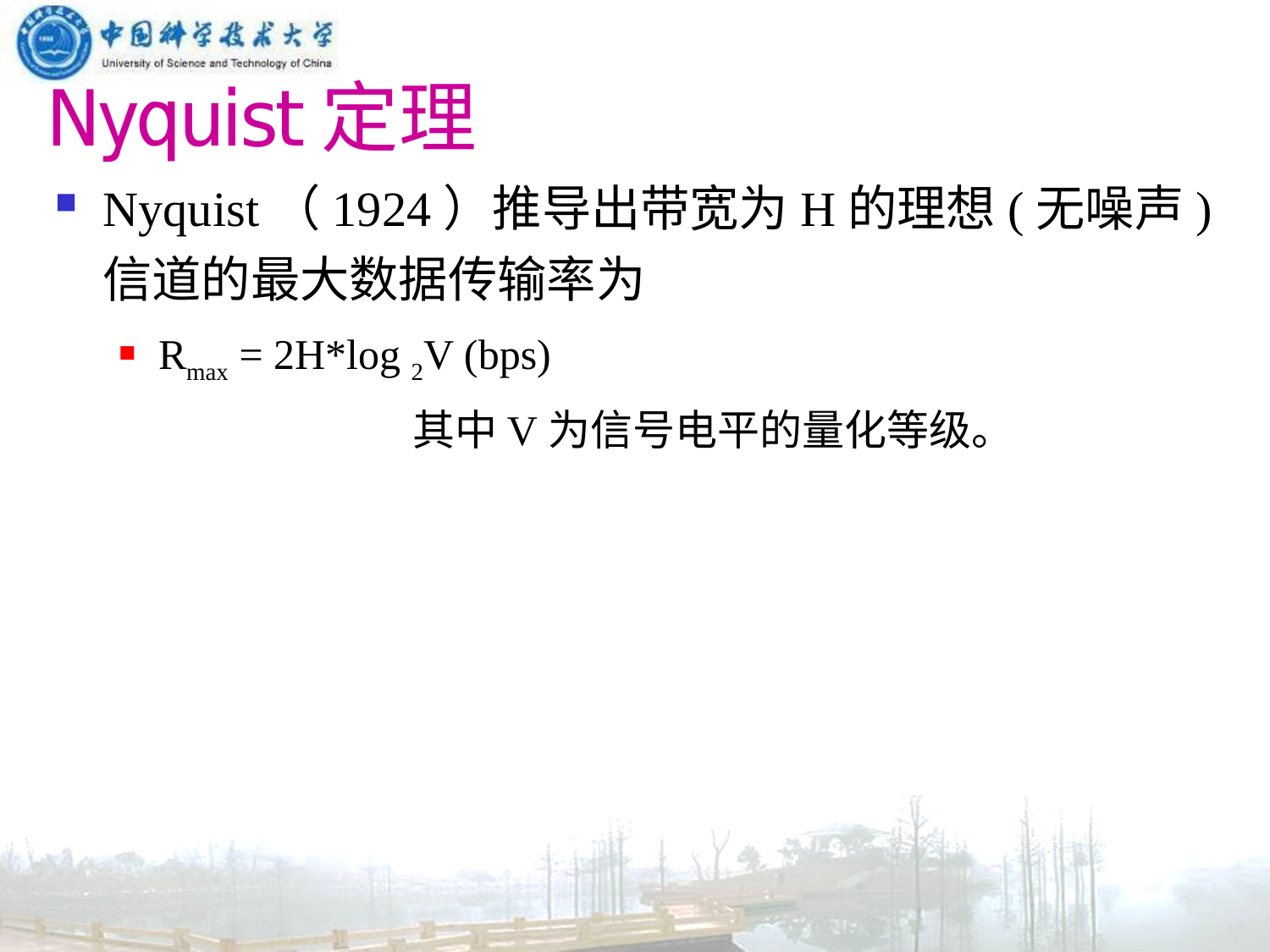

# Nyquist定理
Nyquist（1924）推导出带宽为H的理想(无噪声)信道的最大数据传输率为
Rmax = 2H*log 2V (bps)
			其中V为信号电平的量化等级。